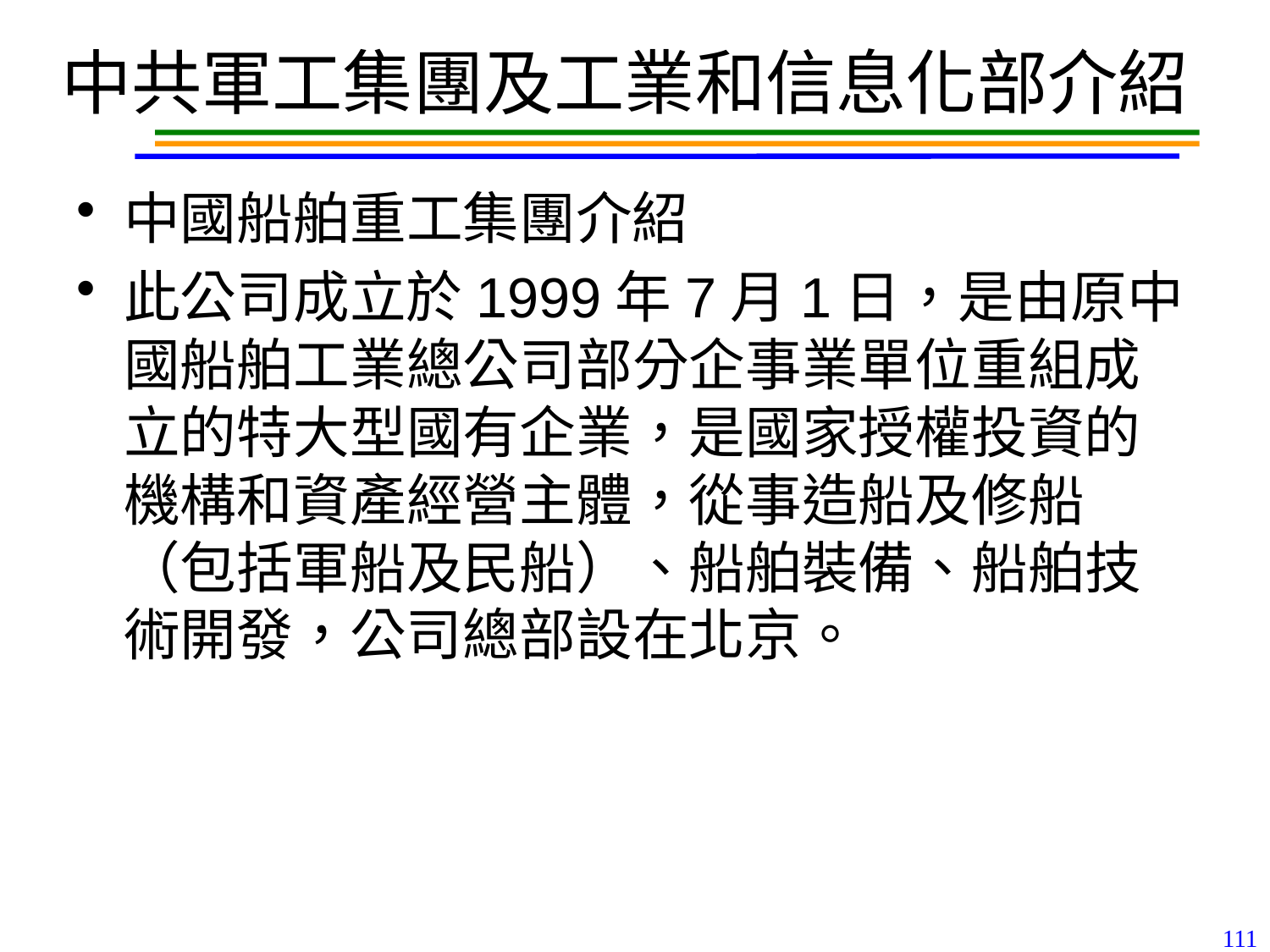

# 中共軍工集團及工業和信息化部介紹
中國船舶重工集團介紹
此公司成立於1999年7月1日，是由原中國船舶工業總公司部分企事業單位重組成立的特大型國有企業，是國家授權投資的機構和資產經營主體，從事造船及修船（包括軍船及民船）、船舶裝備、船舶技術開發，公司總部設在北京。

111